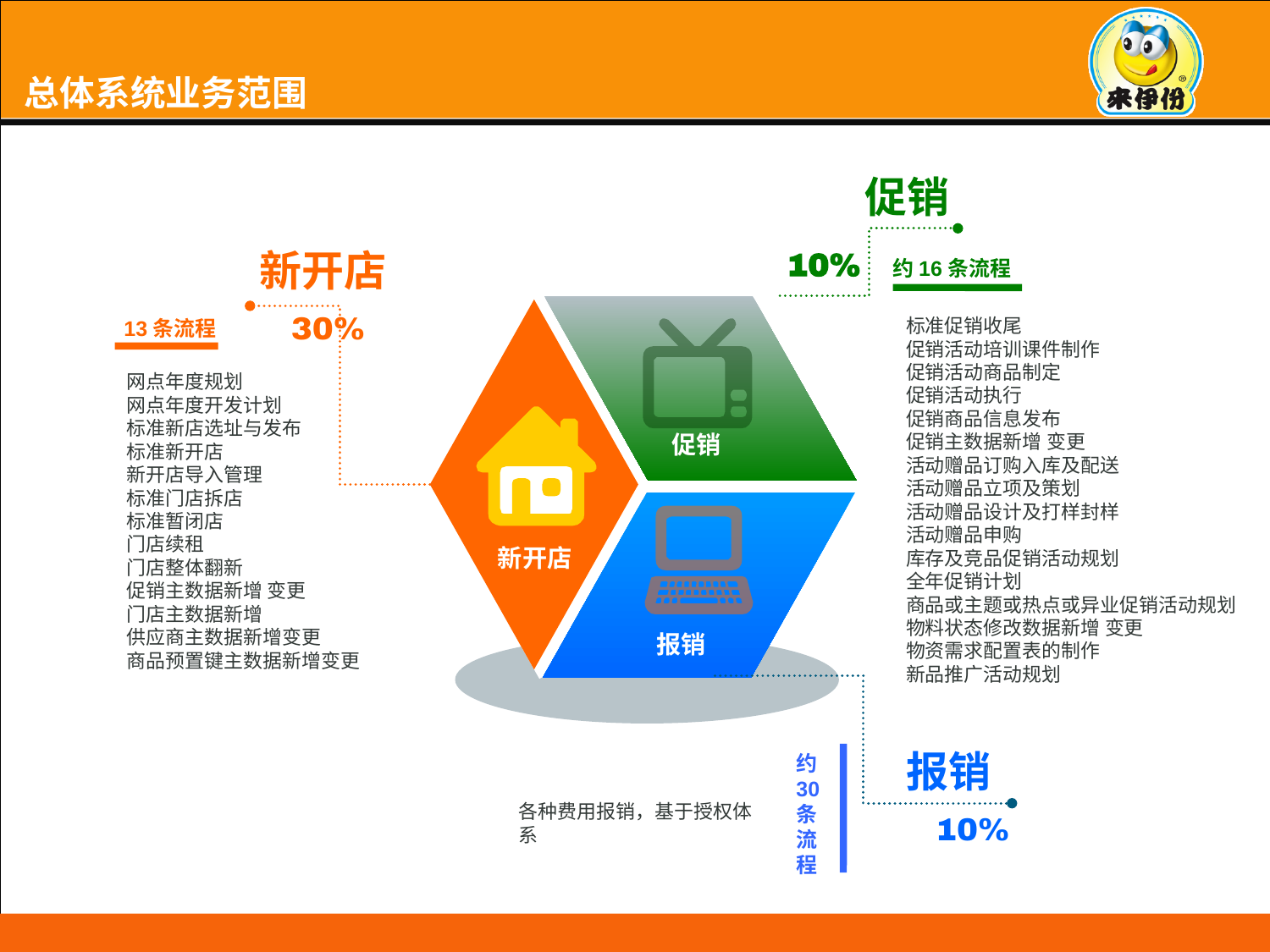

总体系统业务范围
促销

标准促销收尾
促销活动培训课件制作
促销活动商品制定
促销活动执行
促销商品信息发布
促销主数据新增 变更
活动赠品订购入库及配送
活动赠品立项及策划
活动赠品设计及打样封样
活动赠品申购
库存及竞品促销活动规划
全年促销计划
商品或主题或热点或异业促销活动规划
物料状态修改数据新增 变更
物资需求配置表的制作
新品推广活动规划
新开店
10%
约16条流程

30%
13条流程

网点年度规划
网点年度开发计划
标准新店选址与发布
标准新开店
新开店导入管理
标准门店拆店
标准暂闭店
门店续租
门店整体翻新
促销主数据新增 变更
门店主数据新增
供应商主数据新增变更
商品预置键主数据新增变更

促销

新开店

报销

报销
约
30条流程

各种费用报销，基于授权体系
10%